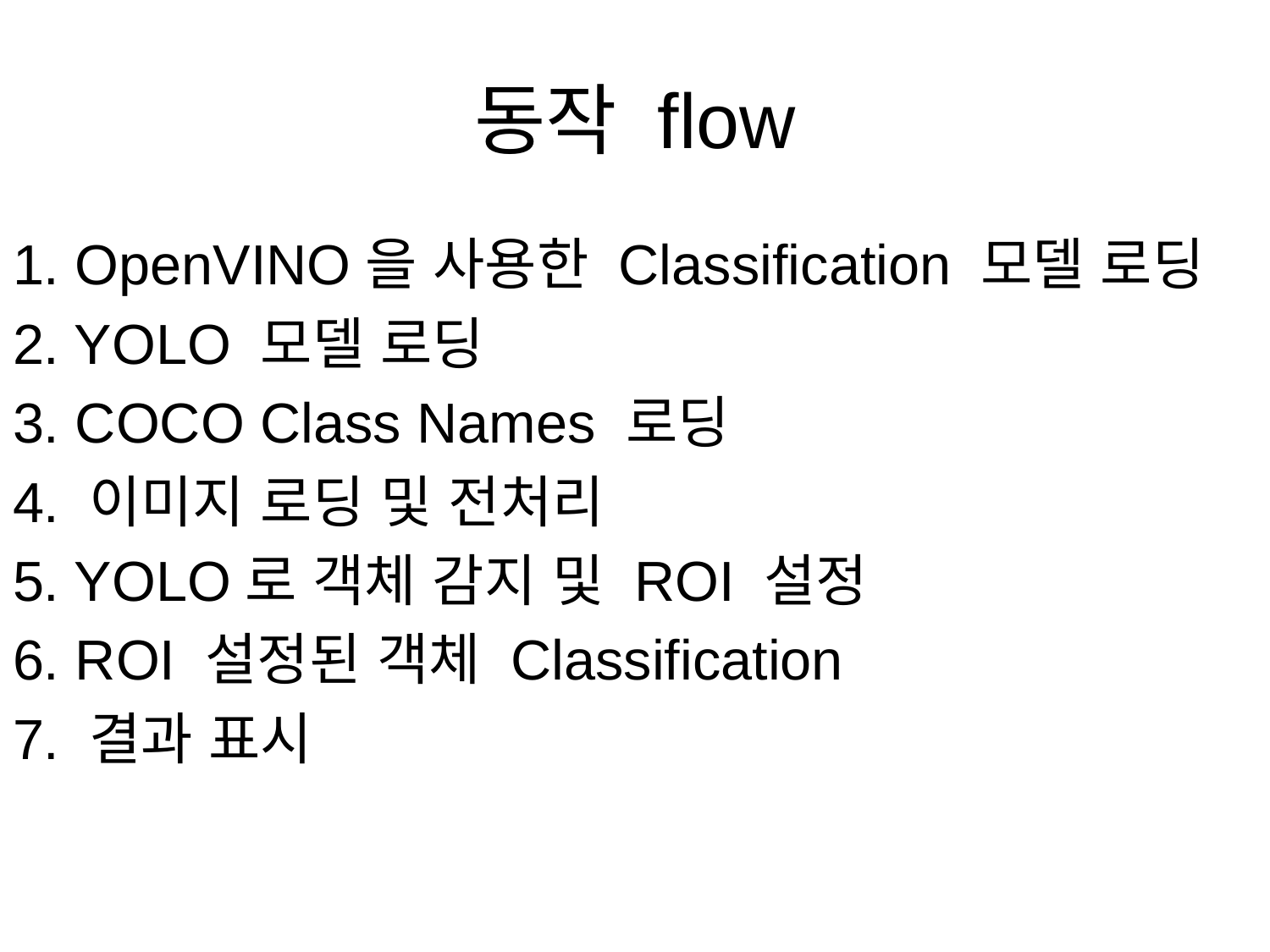

# 동작 flow
1. OpenVINO을 사용한 Classification 모델 로딩
2. YOLO 모델 로딩
3. COCO Class Names 로딩
4. 이미지 로딩 및 전처리
5. YOLO로 객체 감지 및 ROI 설정
6. ROI 설정된 객체 Classification
7. 결과 표시